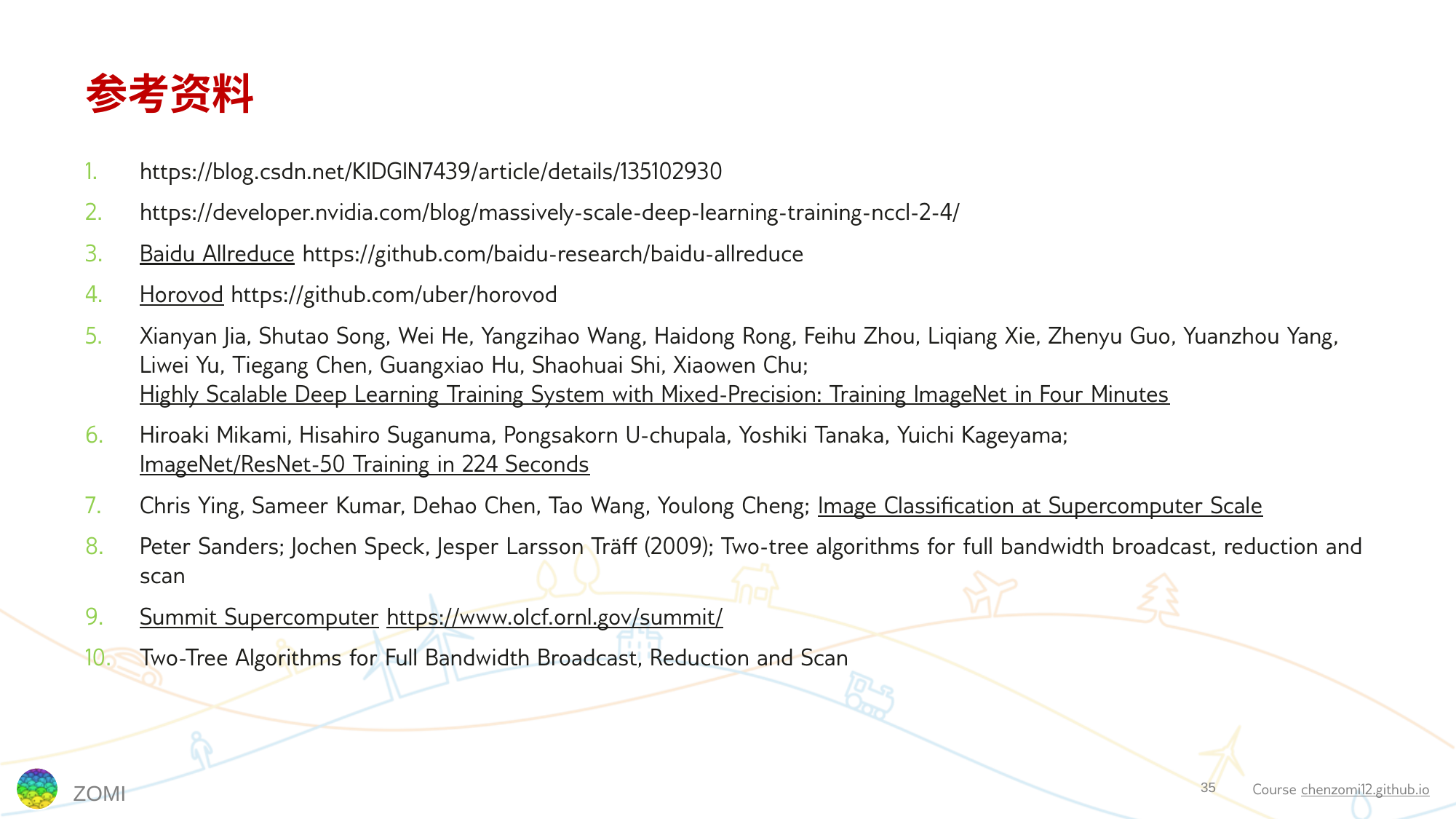

# 参考资料
https://blog.csdn.net/KIDGIN7439/article/details/135102930
https://developer.nvidia.com/blog/massively-scale-deep-learning-training-nccl-2-4/
Baidu Allreduce https://github.com/baidu-research/baidu-allreduce
Horovod https://github.com/uber/horovod
Xianyan Jia, Shutao Song, Wei He, Yangzihao Wang, Haidong Rong, Feihu Zhou, Liqiang Xie, Zhenyu Guo, Yuanzhou Yang, Liwei Yu, Tiegang Chen, Guangxiao Hu, Shaohuai Shi, Xiaowen Chu; Highly Scalable Deep Learning Training System with Mixed-Precision: Training ImageNet in Four Minutes
Hiroaki Mikami, Hisahiro Suganuma, Pongsakorn U-chupala, Yoshiki Tanaka, Yuichi Kageyama; ImageNet/ResNet-50 Training in 224 Seconds
Chris Ying, Sameer Kumar, Dehao Chen, Tao Wang, Youlong Cheng; Image Classification at Supercomputer Scale
Peter Sanders; Jochen Speck, Jesper Larsson Träff (2009); Two-tree algorithms for full bandwidth broadcast, reduction and scan
Summit Supercomputer https://www.olcf.ornl.gov/summit/
Two-Tree Algorithms for Full Bandwidth Broadcast, Reduction and Scan